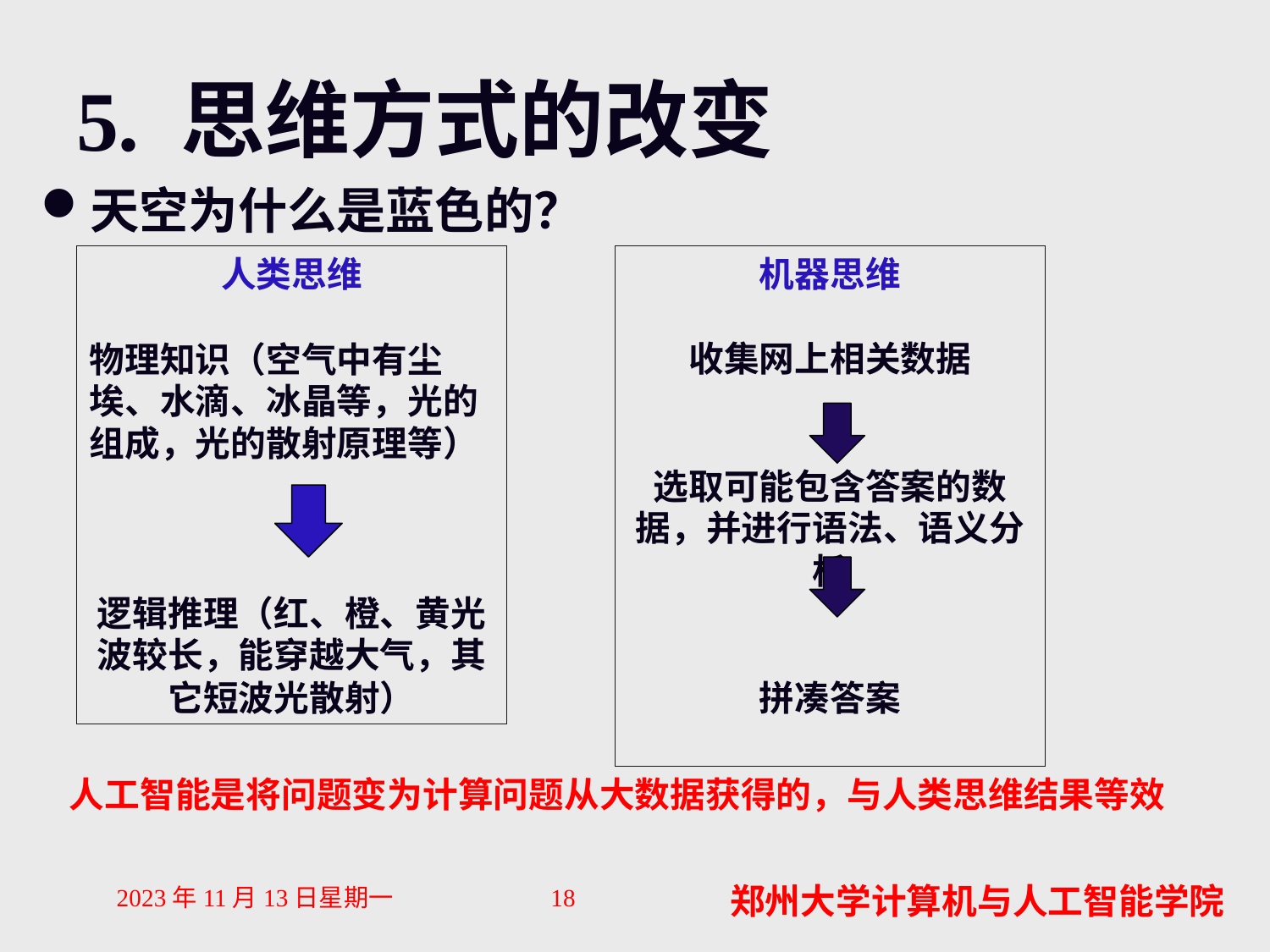

# 5. 思维方式的改变
天空为什么是蓝色的？
机器思维

收集网上相关数据

选取可能包含答案的数据，并进行语法、语义分析

拼凑答案

人类思维

物理知识（空气中有尘埃、水滴、冰晶等，光的组成，光的散射原理等）

逻辑推理（红、橙、黄光波较长，能穿越大气，其它短波光散射）

人工智能是将问题变为计算问题从大数据获得的，与人类思维结果等效